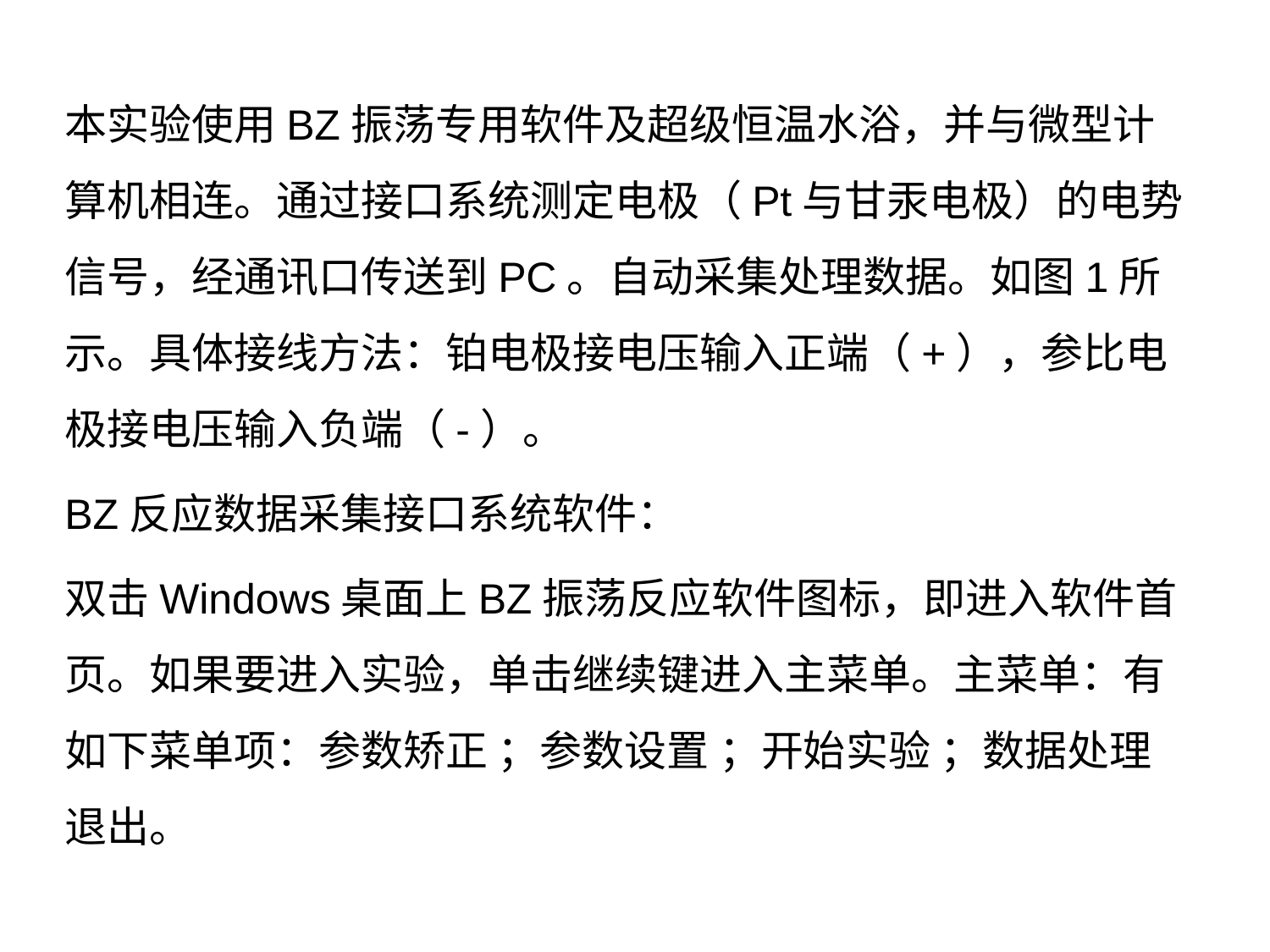

本实验使用BZ振荡专用软件及超级恒温水浴，并与微型计算机相连。通过接口系统测定电极（Pt与甘汞电极）的电势信号，经通讯口传送到PC。自动采集处理数据。如图1所示。具体接线方法：铂电极接电压输入正端（+），参比电极接电压输入负端（-）。
BZ反应数据采集接口系统软件：
双击Windows桌面上BZ振荡反应软件图标，即进入软件首页。如果要进入实验，单击继续键进入主菜单。主菜单：有如下菜单项：参数矫正 ；参数设置 ；开始实验 ；数据处理退出。